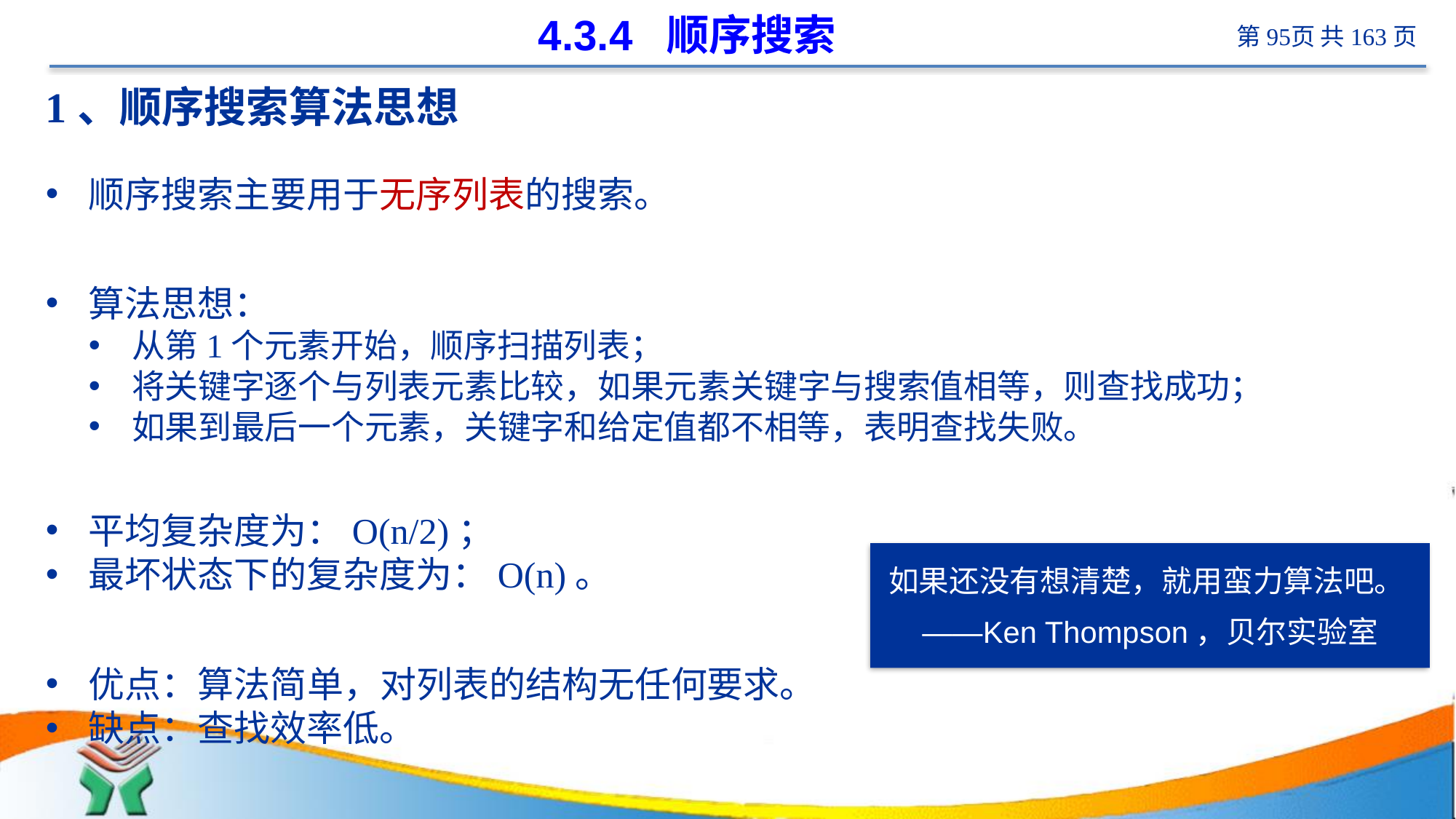

# 4.3.4  顺序搜索
1、顺序搜索算法思想

顺序搜索主要用于无序列表的搜索。

算法思想：
从第1个元素开始，顺序扫描列表；
将关键字逐个与列表元素比较，如果元素关键字与搜索值相等，则查找成功；
如果到最后一个元素，关键字和给定值都不相等，表明查找失败。

平均复杂度为：Ο(n/2)；
最坏状态下的复杂度为：Ο(n)。

优点：算法简单，对列表的结构无任何要求。
缺点：查找效率低。
如果还没有想清楚，就用蛮力算法吧。

——Ken Thompson，贝尔实验室